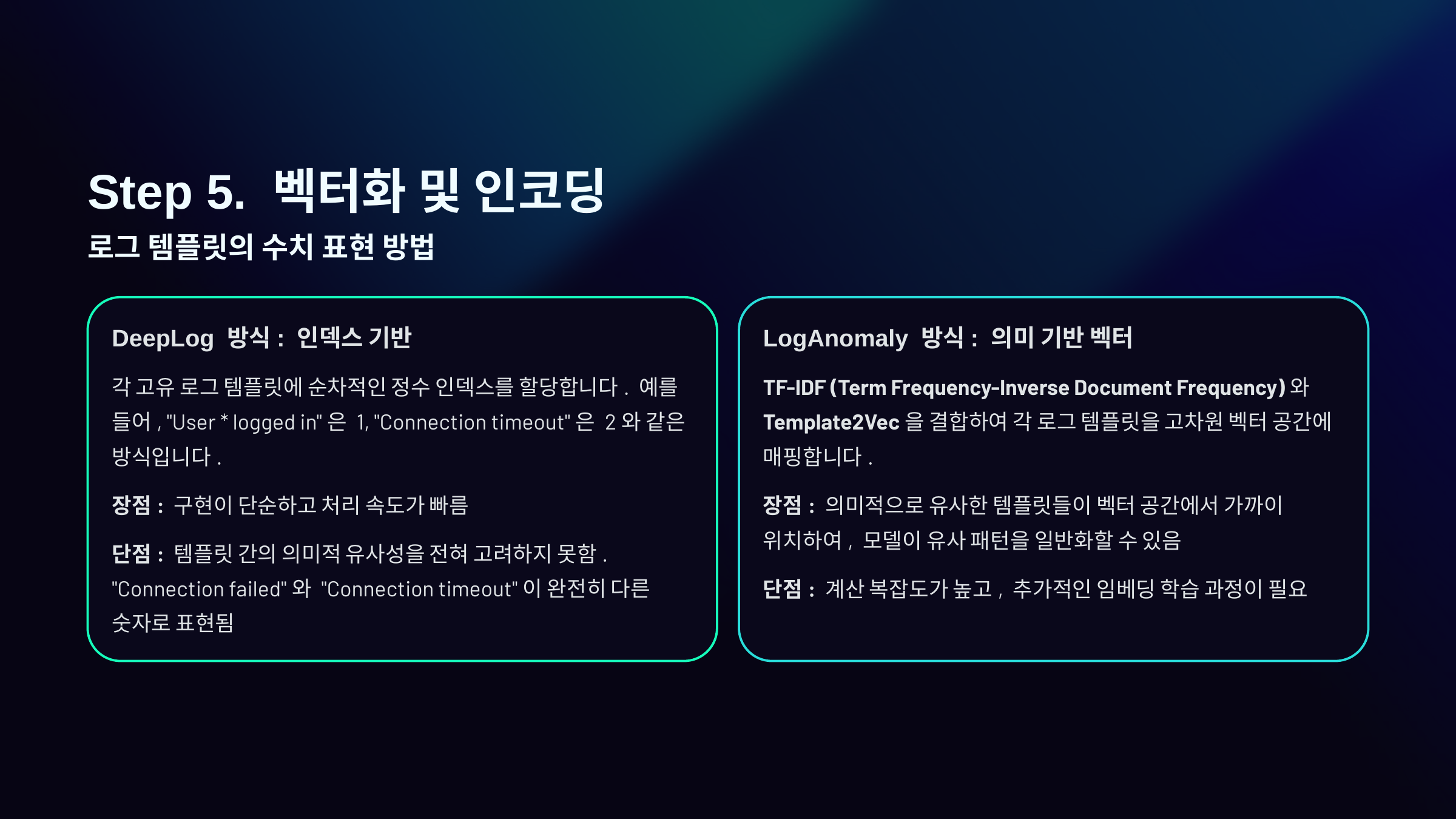

Step 5. 벡터화 및 인코딩
로그 템플릿의 수치 표현 방법

DeepLog 방식: 인덱스 기반
LogAnomaly 방식: 의미 기반 벡터
각 고유 로그 템플릿에 순차적인 정수 인덱스를 할당합니다. 예를 들어, "User * logged in"은 1, "Connection timeout"은 2와 같은 방식입니다.
TF-IDF (Term Frequency-Inverse Document Frequency)와 Template2Vec을 결합하여 각 로그 템플릿을 고차원 벡터 공간에 매핑합니다.
장점: 구현이 단순하고 처리 속도가 빠름
장점: 의미적으로 유사한 템플릿들이 벡터 공간에서 가까이 위치하여, 모델이 유사 패턴을 일반화할 수 있음
단점: 템플릿 간의 의미적 유사성을 전혀 고려하지 못함. "Connection failed"와 "Connection timeout"이 완전히 다른 숫자로 표현됨
단점: 계산 복잡도가 높고, 추가적인 임베딩 학습 과정이 필요